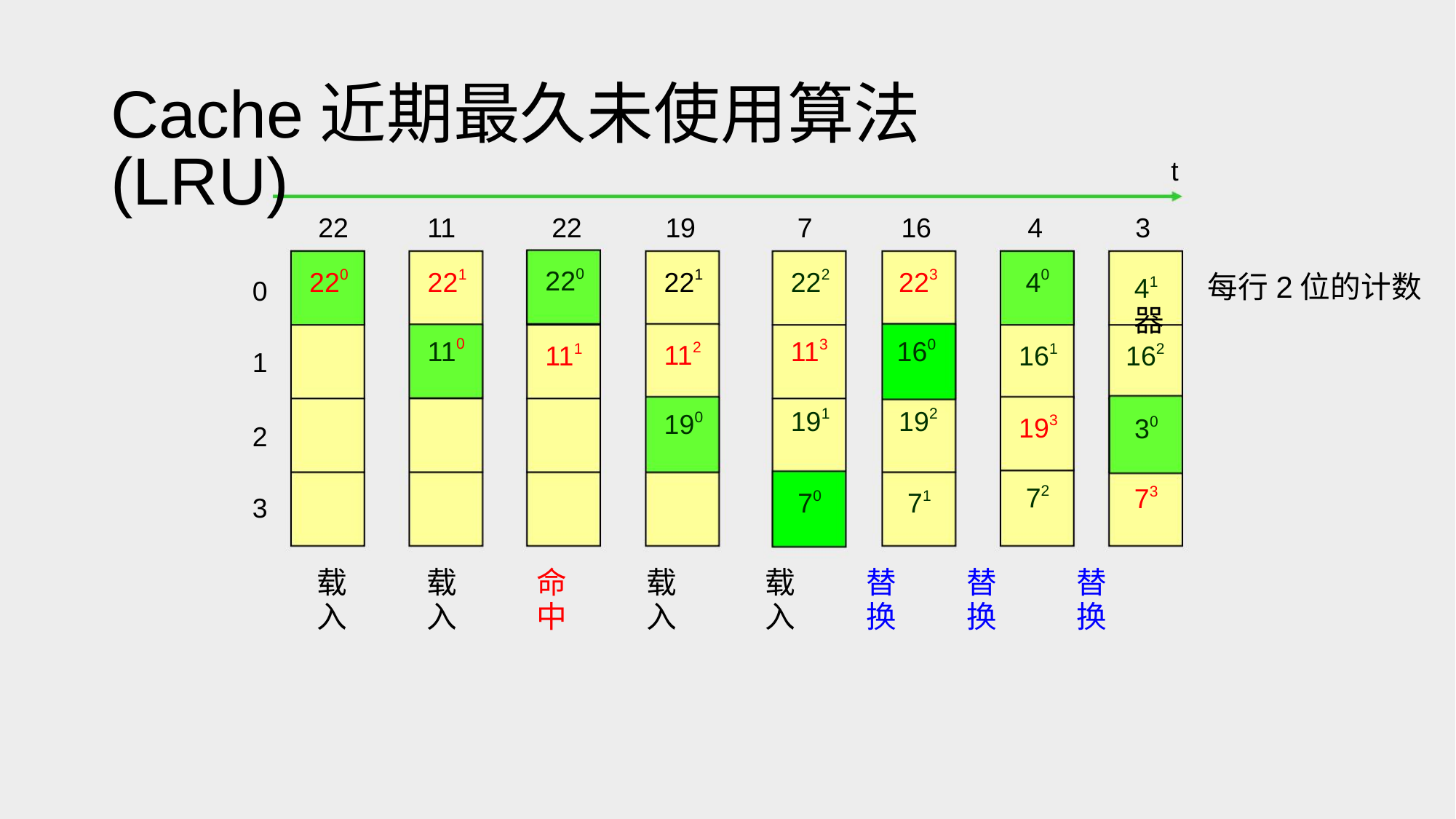

Cache近期最久未使用算法(LRU)
t
22 11
22
19
7
16
4
3
220
220
221
110
221
222 223
113 160
191 192
40
41 每行2位的计数器
0
1
2
3
112
190
111
161 162
193
72
30
73
70
71
载 载 命 载 载 替 替 替
入 入 中 入 入 换 换 换